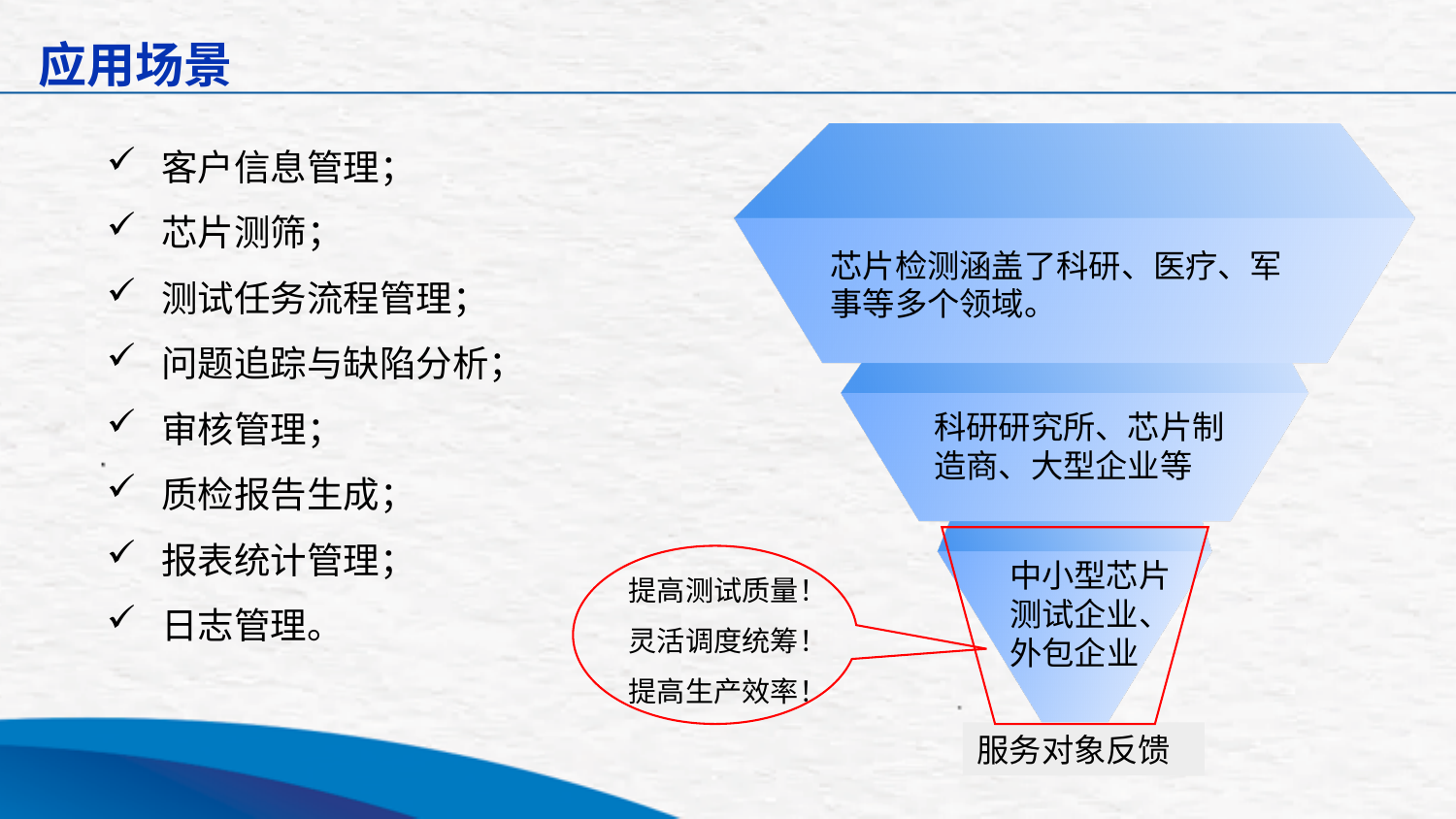

应用场景
客户信息管理；
芯片测筛；
测试任务流程管理；
问题追踪与缺陷分析；
审核管理；
质检报告生成；
报表统计管理；
日志管理。

芯片检测涵盖了科研、医疗、军事等多个领域。
科研研究所、芯片制造商、大型企业等

提高测试质量！
灵活调度统筹！
提高生产效率！

中小型芯片测试企业、外包企业

服务对象反馈